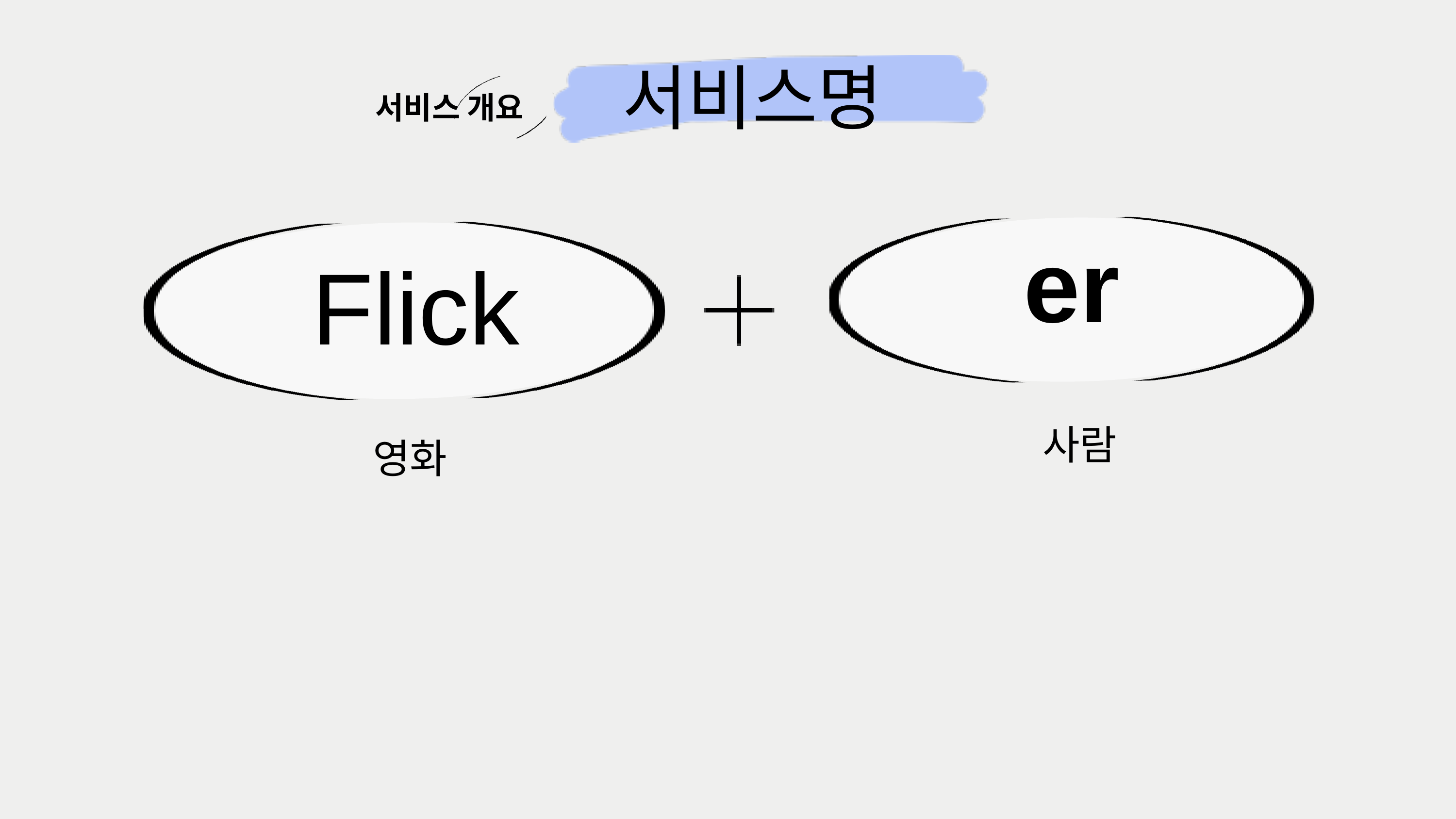

서비스명

서비스 개요

Flick

er
영화
사람